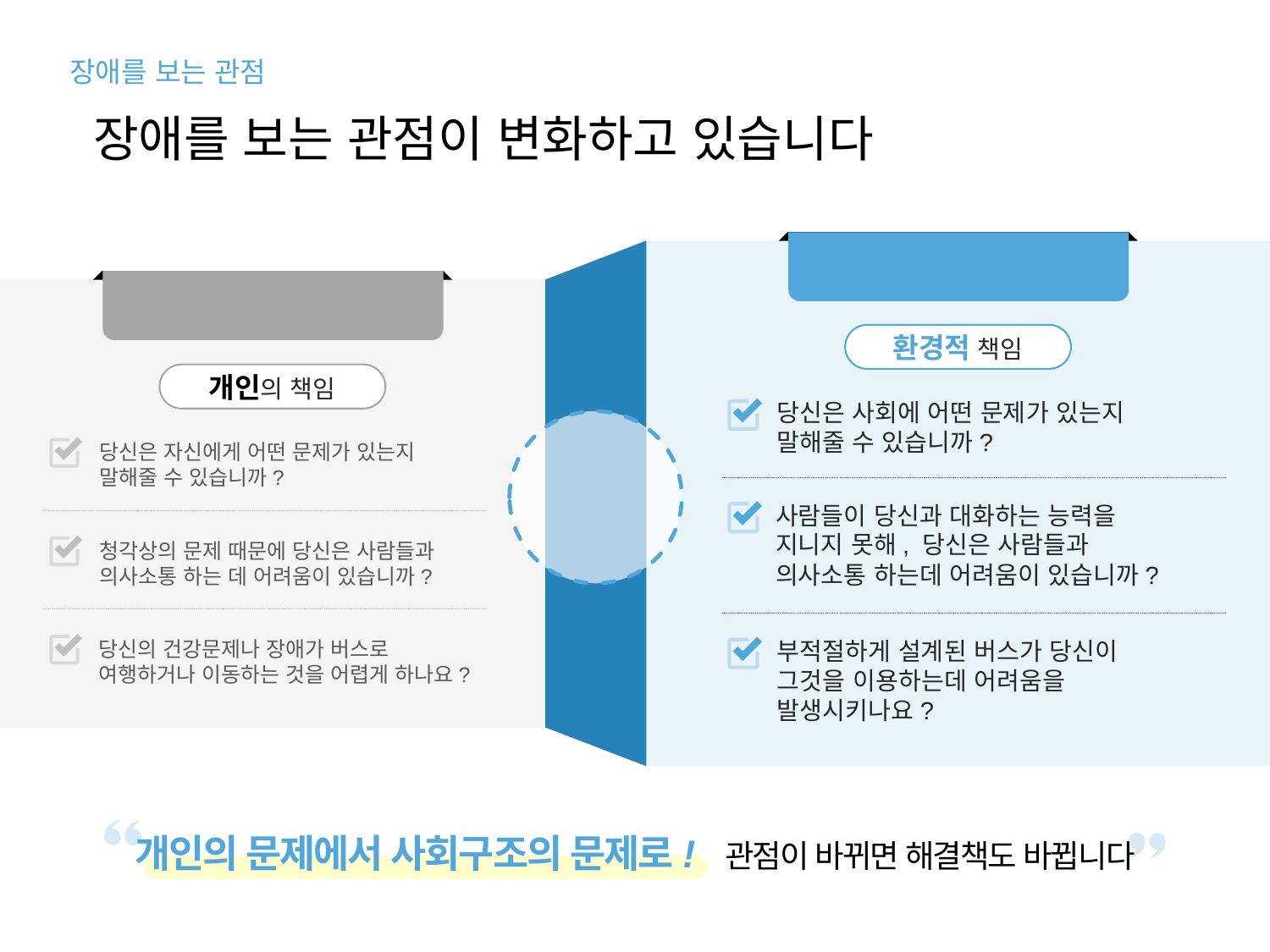

장애를 보는 관점

장애를 보는 관점이 변화하고 있습니다

사회적 관점

의료적 관점
환경적 책임
개인의 책임
당신은 사회에 어떤 문제가 있는지
말해줄 수 있습니까?

관점의
변화
당신은 자신에게 어떤 문제가 있는지
말해줄 수 있습니까?

사람들이 당신과 대화하는 능력을
지니지 못해, 당신은 사람들과
의사소통 하는데 어려움이 있습니까?

청각상의 문제 때문에 당신은 사람들과
의사소통 하는 데 어려움이 있습니까?

당신의 건강문제나 장애가 버스로
여행하거나 이동하는 것을 어렵게 하나요?

부적절하게 설계된 버스가 당신이
그것을 이용하는데 어려움을
발생시키나요?

개인의 문제에서 사회구조의 문제로!  관점이 바뀌면 해결책도 바뀝니다